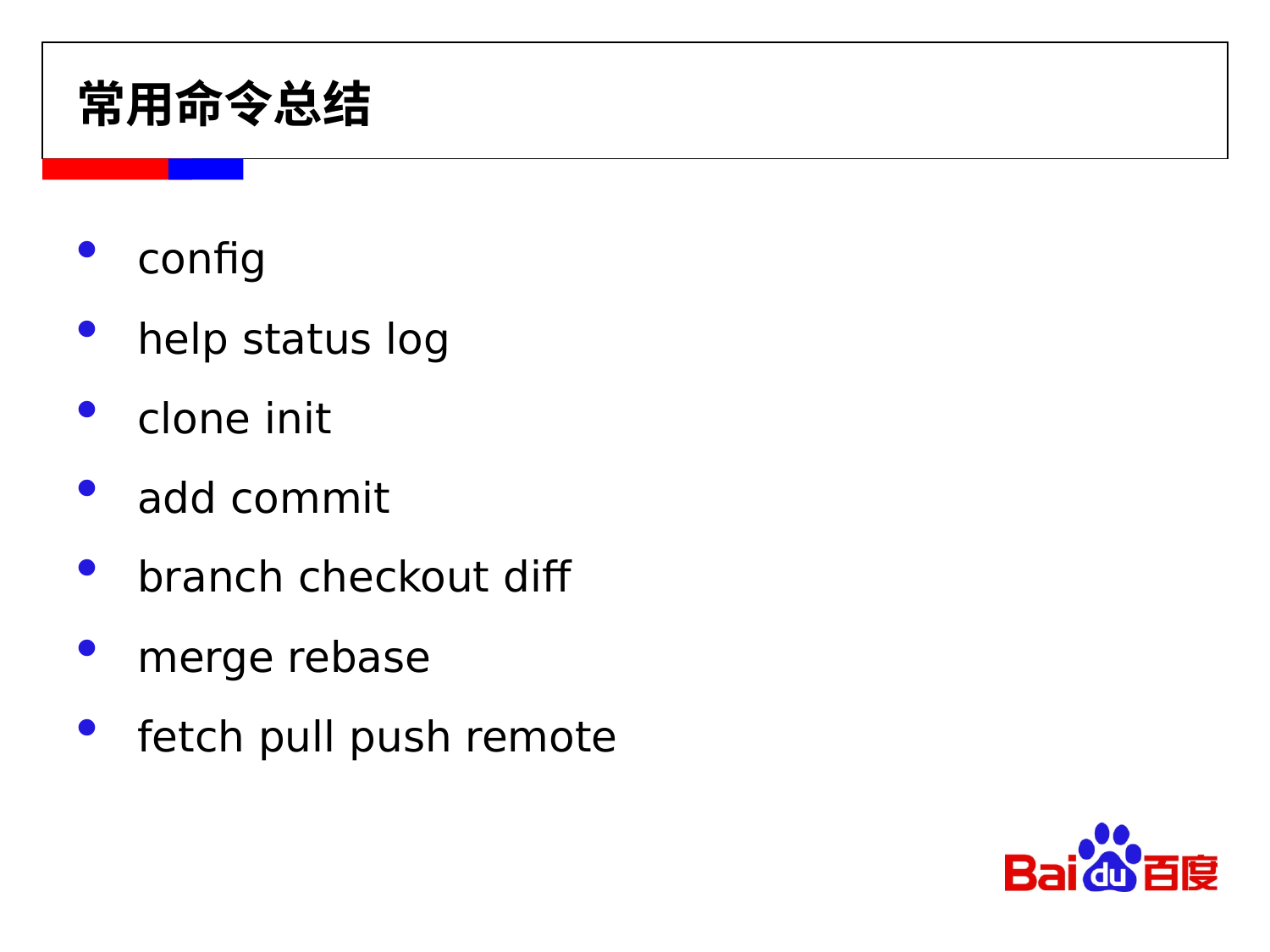

# 常用命令总结
 config
 help status log
 clone init
 add commit
 branch checkout diff
 merge rebase
 fetch pull push remote